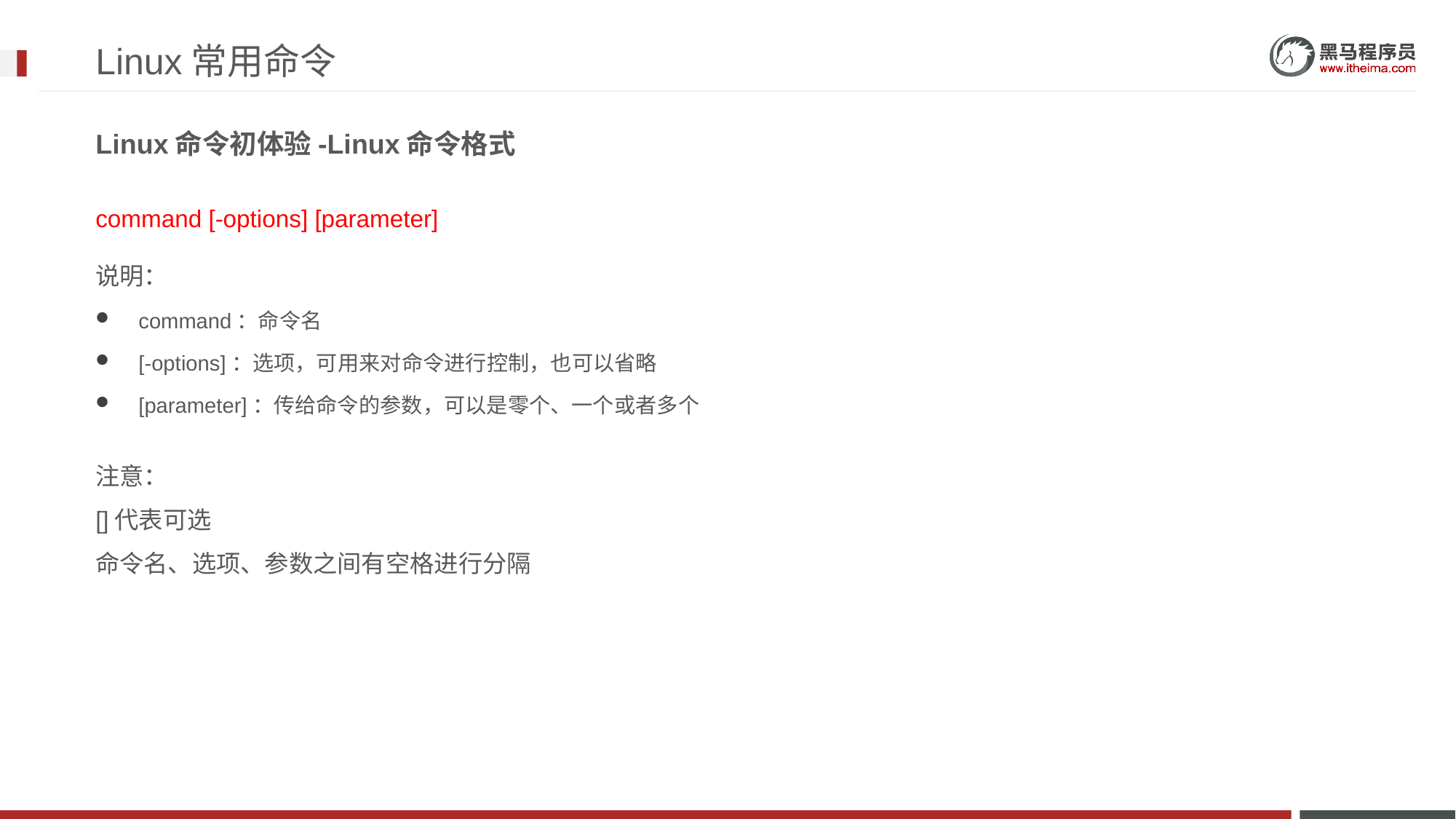

# Linux常用命令
Linux命令初体验-Linux命令格式
command [-options] [parameter]

说明：
command：命令名
[-options]：选项，可用来对命令进行控制，也可以省略
[parameter]：传给命令的参数，可以是零个、一个或者多个

注意：
[]代表可选
命令名、选项、参数之间有空格进行分隔